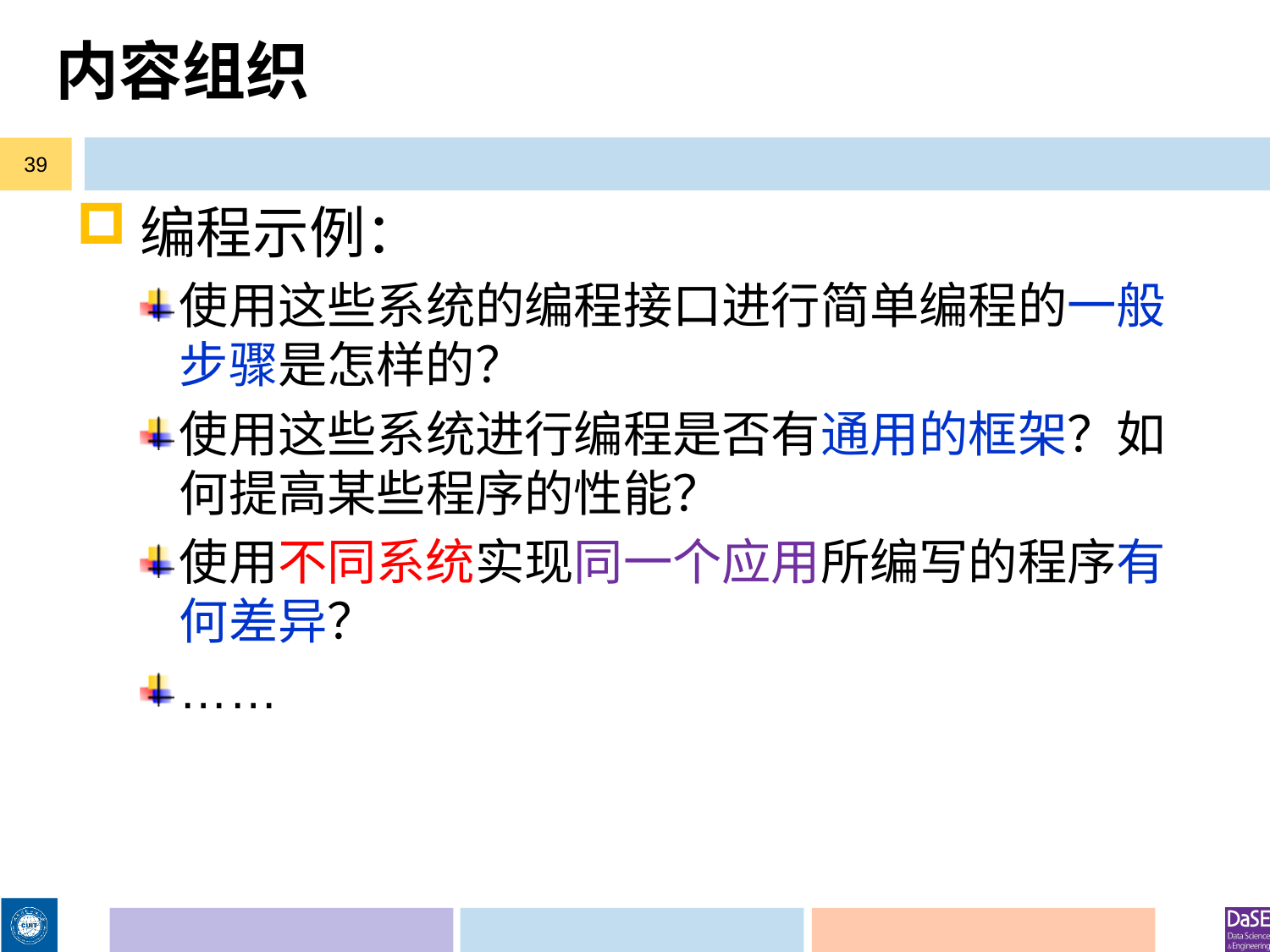

# 内容组织
39
编程示例：
使用这些系统的编程接口进行简单编程的一般步骤是怎样的？
使用这些系统进行编程是否有通用的框架？如何提高某些程序的性能？
使用不同系统实现同一个应用所编写的程序有何差异？
……